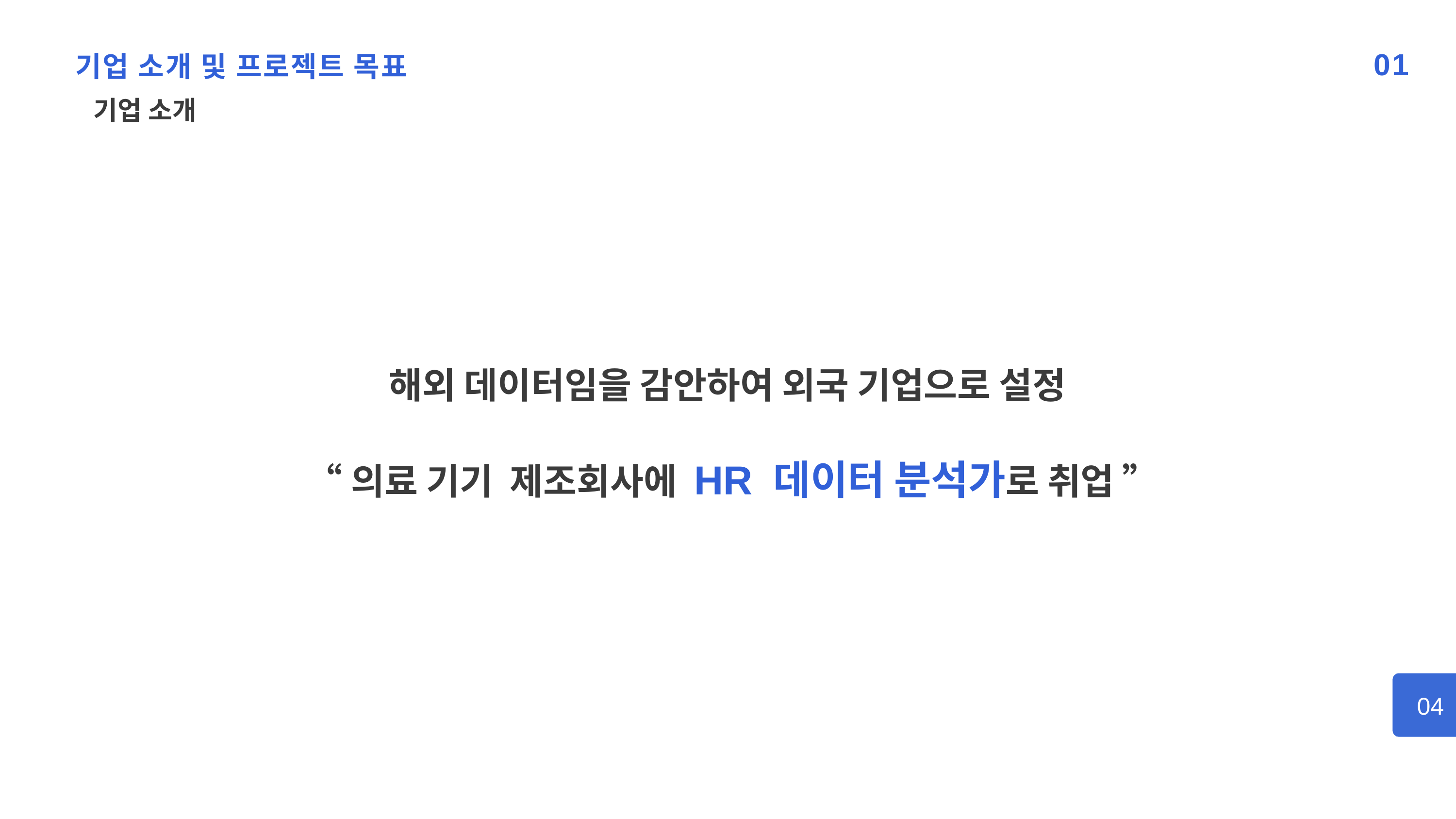

01
기업 소개 및 프로젝트 목표
기업 소개
해외 데이터임을 감안하여 외국 기업으로 설정
 “의료 기기  제조회사에 HR 데이터 분석가로 취업 ”
04